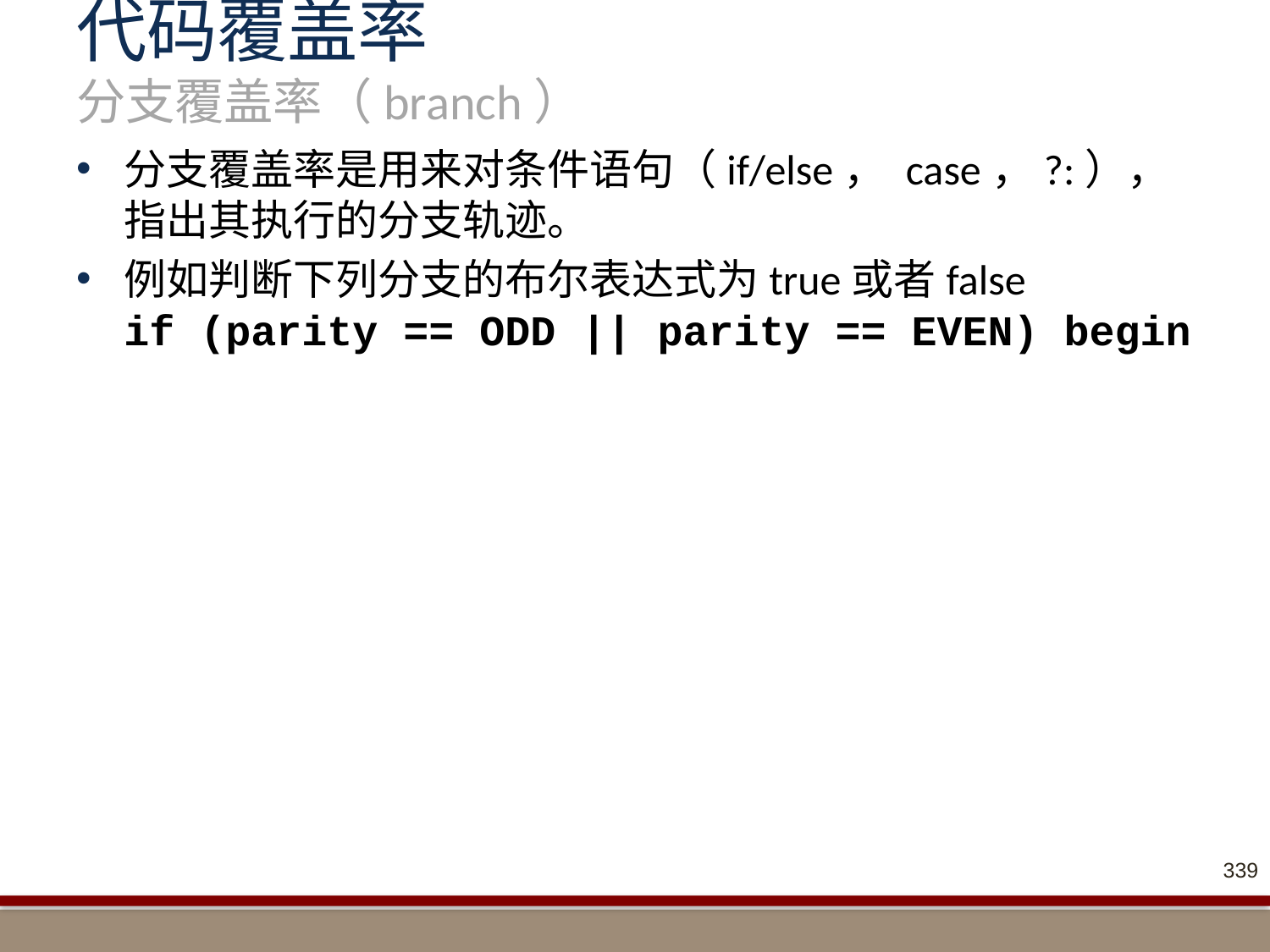

# 代码覆盖率 分支覆盖率（branch）
分支覆盖率是用来对条件语句（if/else， case，?:），指出其执行的分支轨迹。
例如判断下列分支的布尔表达式为true或者false
if (parity == ODD || parity == EVEN) begin

339